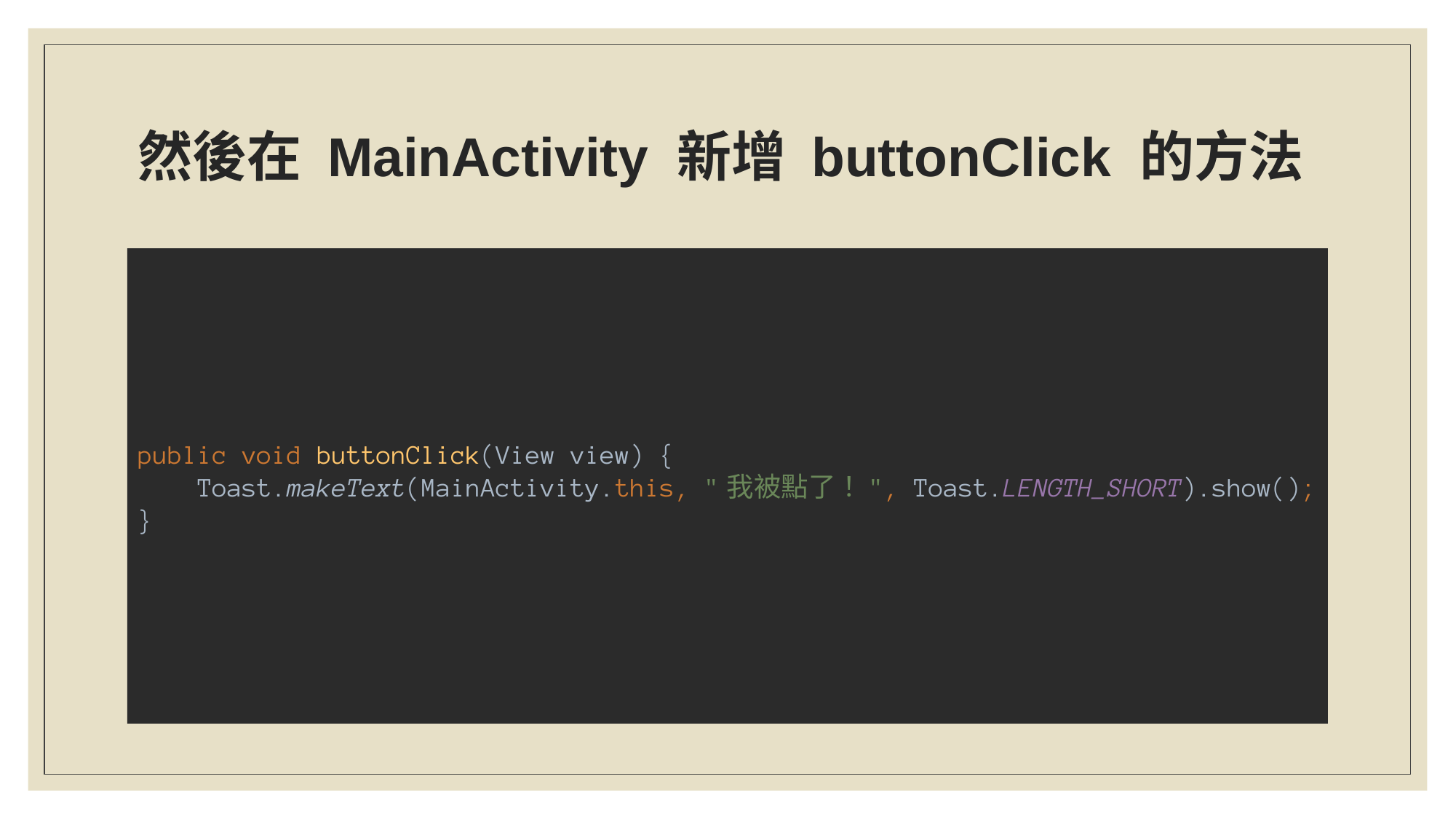

# 然後在 MainActivity 新增 buttonClick 的方法
public void buttonClick(View view) {
    Toast.makeText(MainActivity.this, "我被點了！", Toast.LENGTH_SHORT).show();
}